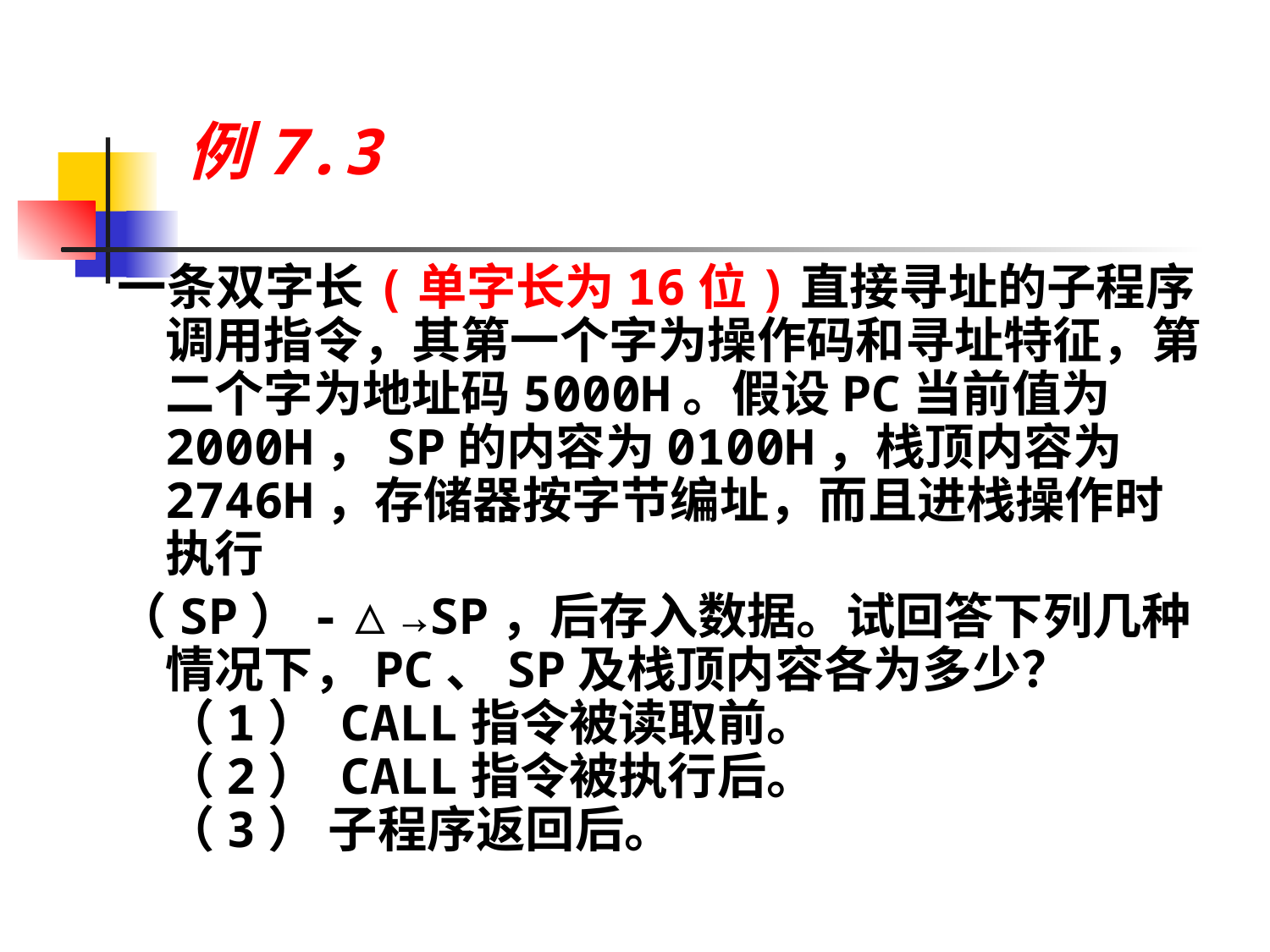

例7.3
一条双字长(单字长为16位)直接寻址的子程序调用指令，其第一个字为操作码和寻址特征，第二个字为地址码5000H。假设PC当前值为2000H，SP的内容为0100H，栈顶内容为2746H，存储器按字节编址，而且进栈操作时执行
（SP）-△→SP，后存入数据。试回答下列几种情况下，PC、SP及栈顶内容各为多少？
（1） CALL指令被读取前。
（2） CALL指令被执行后。
（3） 子程序返回后。